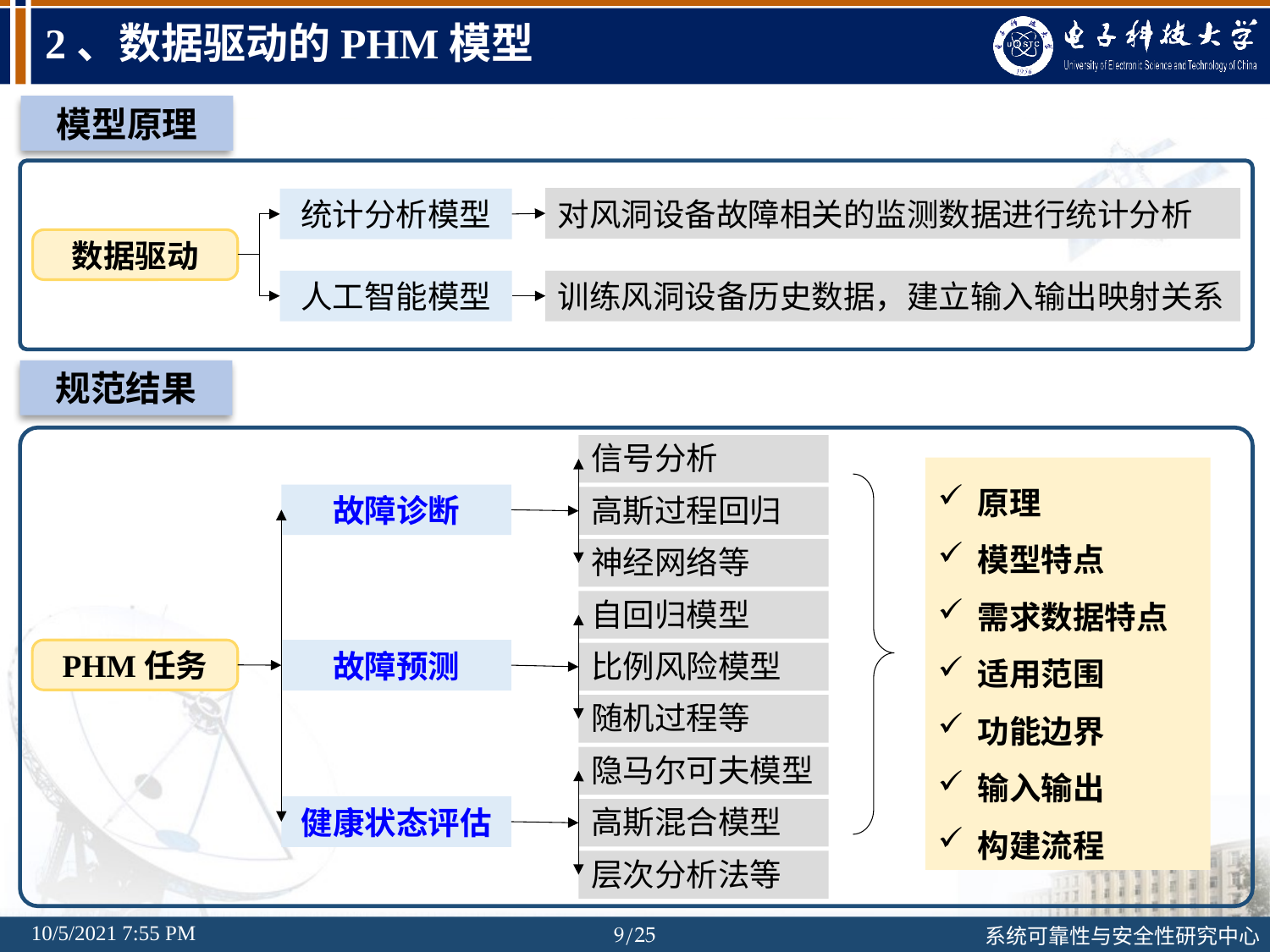

# 2、数据驱动的PHM模型
模型原理

对风洞设备故障相关的监测数据进行统计分析
统计分析模型
人工智能模型
数据驱动
训练风洞设备历史数据，建立输入输出映射关系
规范结果

信号分析
原理
模型特点
需求数据特点
适用范围
功能边界
输入输出
构建流程

故障诊断
高斯过程回归
神经网络等
自回归模型
PHM任务
故障预测
比例风险模型
随机过程等
隐马尔可夫模型
健康状态评估
高斯混合模型
层次分析法等